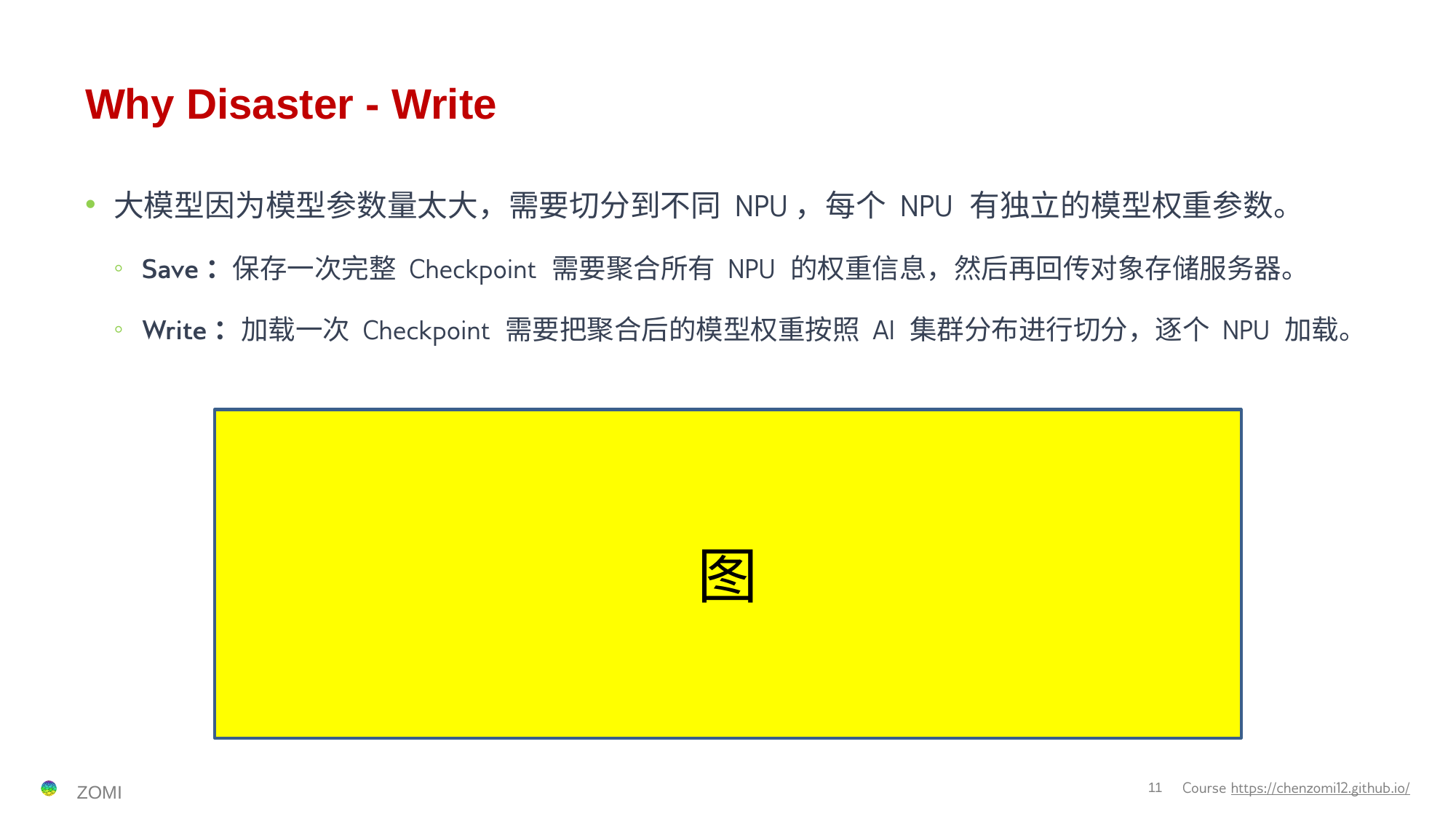

# Why Disaster - Write
大模型因为模型参数量太大，需要切分到不同 NPU，每个 NPU 有独立的模型权重参数。
Save：保存一次完整 Checkpoint 需要聚合所有 NPU 的权重信息，然后再回传对象存储服务器。
Write：加载一次 Checkpoint 需要把聚合后的模型权重按照 AI 集群分布进行切分，逐个 NPU 加载。
图